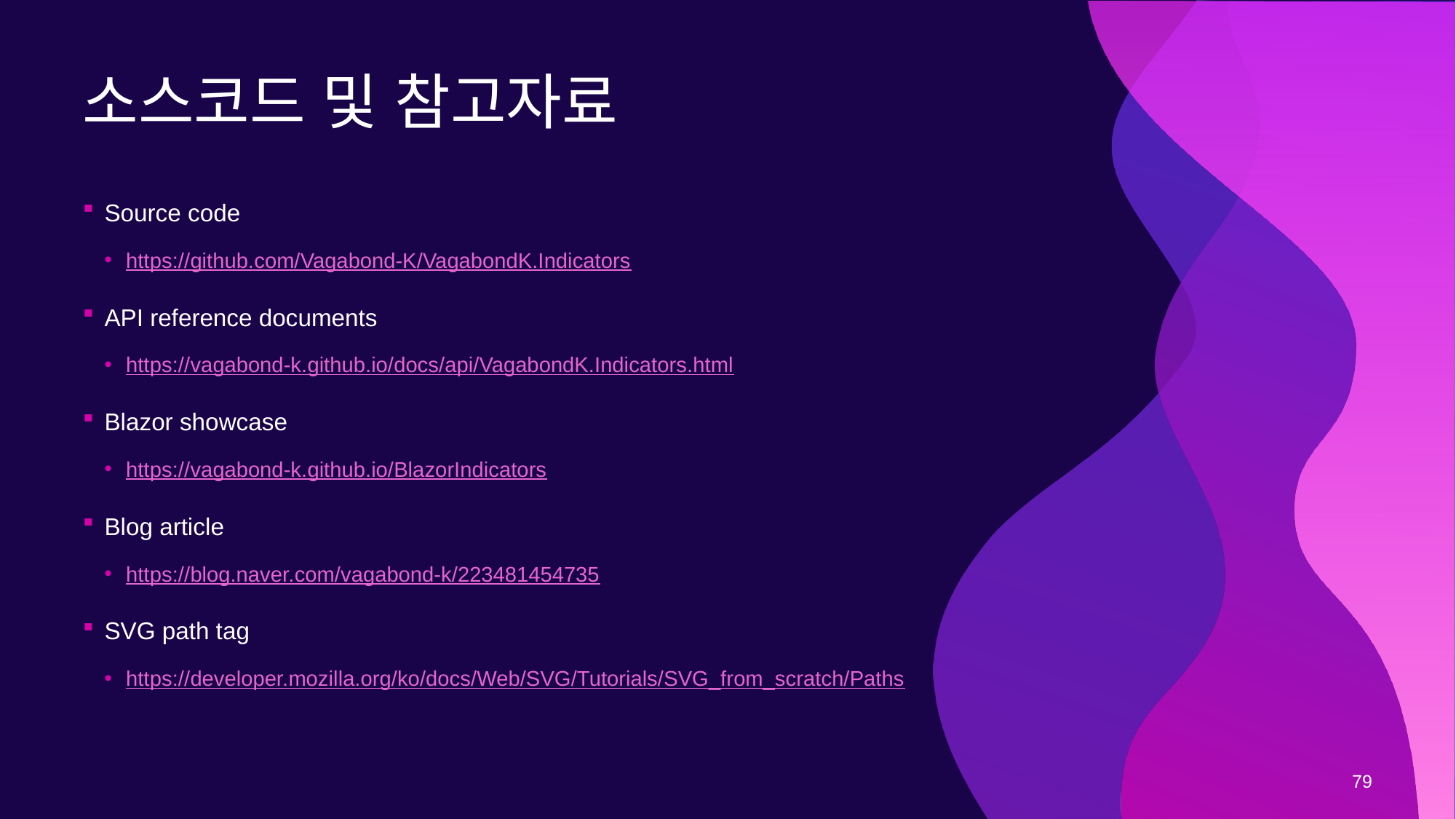

# 소스코드 및 참고자료
Source code
https://github.com/Vagabond-K/VagabondK.Indicators
API reference documents
https://vagabond-k.github.io/docs/api/VagabondK.Indicators.html
Blazor showcase
https://vagabond-k.github.io/BlazorIndicators
Blog article
https://blog.naver.com/vagabond-k/223481454735
SVG path tag
https://developer.mozilla.org/ko/docs/Web/SVG/Tutorials/SVG_from_scratch/Paths
79